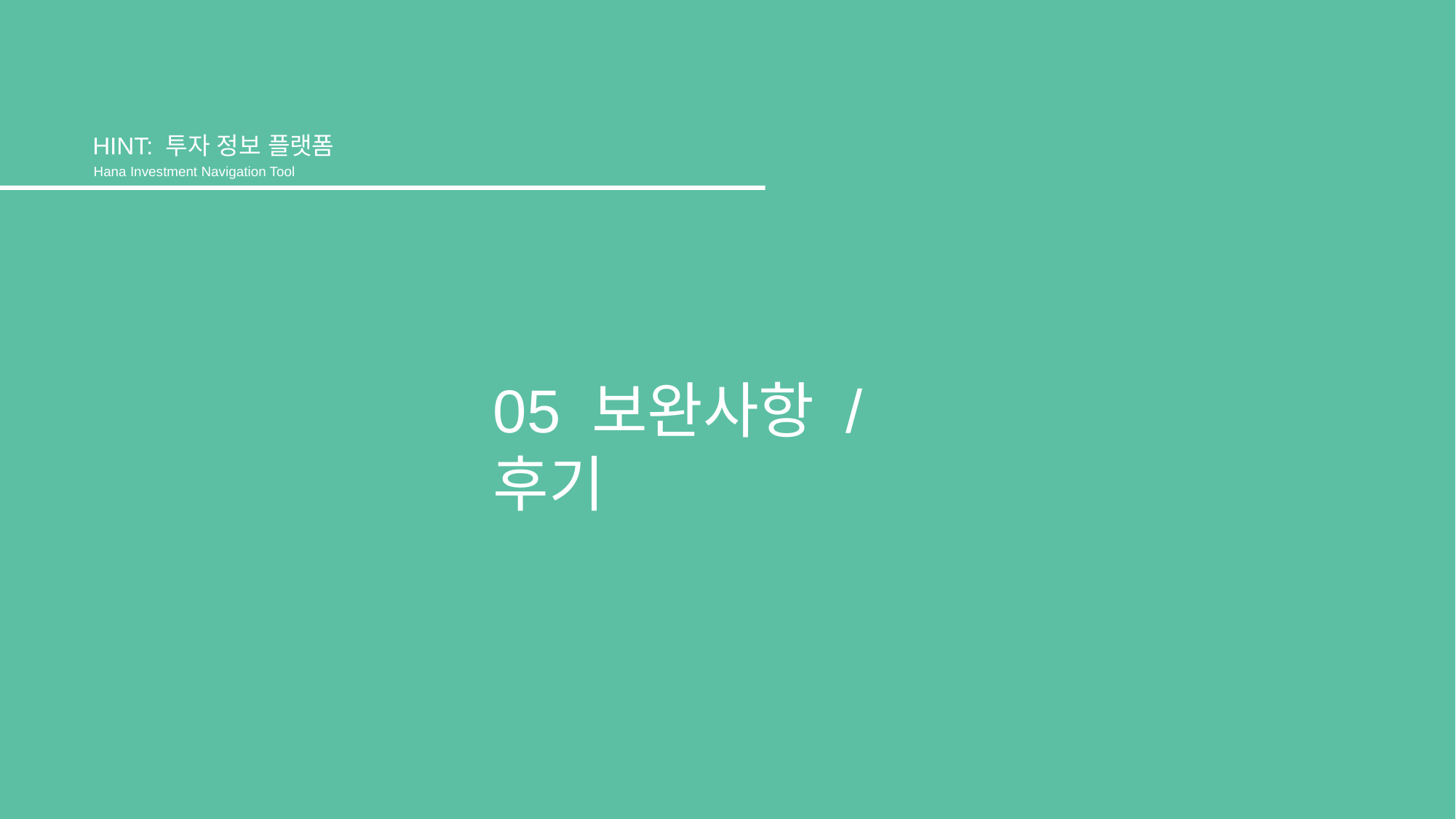

HINT: 투자 정보 플랫폼
Hana Investment Navigation Tool
05 보완사항 / 후기